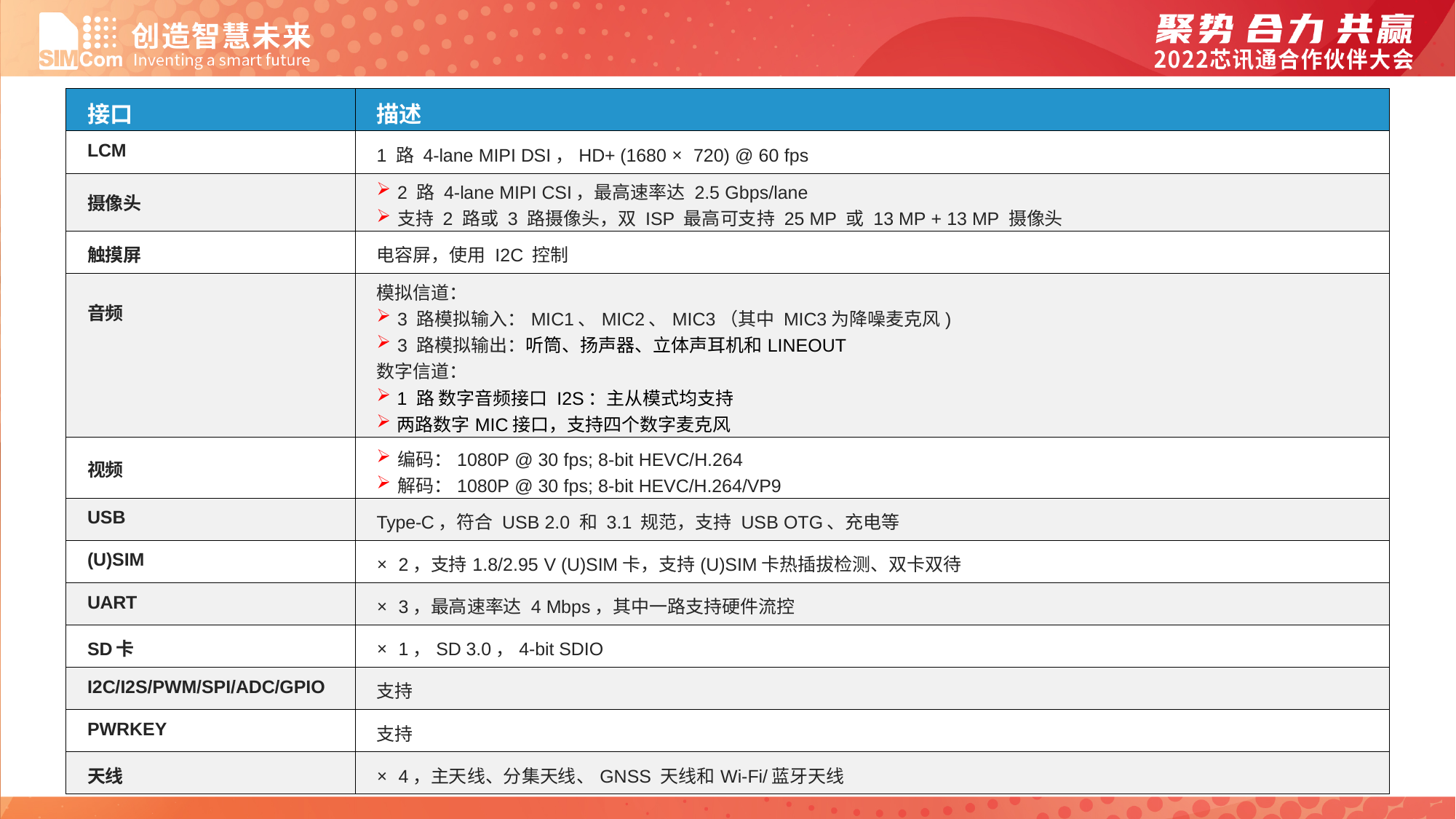

| 接口 | 描述 |
| --- | --- |
| LCM | 1 路 4-lane MIPI DSI，HD+ (1680 × 720) @ 60 fps |
| 摄像头 | 2 路 4-lane MIPI CSI，最高速率达 2.5 Gbps/lane 支持 2 路或 3 路摄像头，双 ISP 最高可支持 25 MP 或 13 MP + 13 MP 摄像头 |
| 触摸屏 | 电容屏，使用 I2C 控制 |
| 音频 | 模拟信道： 3 路模拟输入：MIC1、MIC2、MIC3（其中 MIC3为降噪麦克风) 3 路模拟输出：听筒、扬声器、立体声耳机和LINEOUT 数字信道： 1 路 数字音频接口 I2S：主从模式均支持 两路数字MIC接口，支持四个数字麦克风 |
| 视频 | 编码：1080P @ 30 fps; 8-bit HEVC/H.264 解码：1080P @ 30 fps; 8-bit HEVC/H.264/VP9 |
| USB | Type-C，符合 USB 2.0 和 3.1 规范，支持 USB OTG、充电等 |
| (U)SIM | × 2，支持1.8/2.95 V (U)SIM卡，支持(U)SIM卡热插拔检测、双卡双待 |
| UART | × 3，最高速率达 4 Mbps，其中一路支持硬件流控 |
| SD卡 | × 1，SD 3.0，4-bit SDIO |
| I2C/I2S/PWM/SPI/ADC/GPIO | 支持 |
| PWRKEY | 支持 |
| 天线 | × 4，主天线、分集天线、GNSS 天线和Wi-Fi/蓝牙天线 |